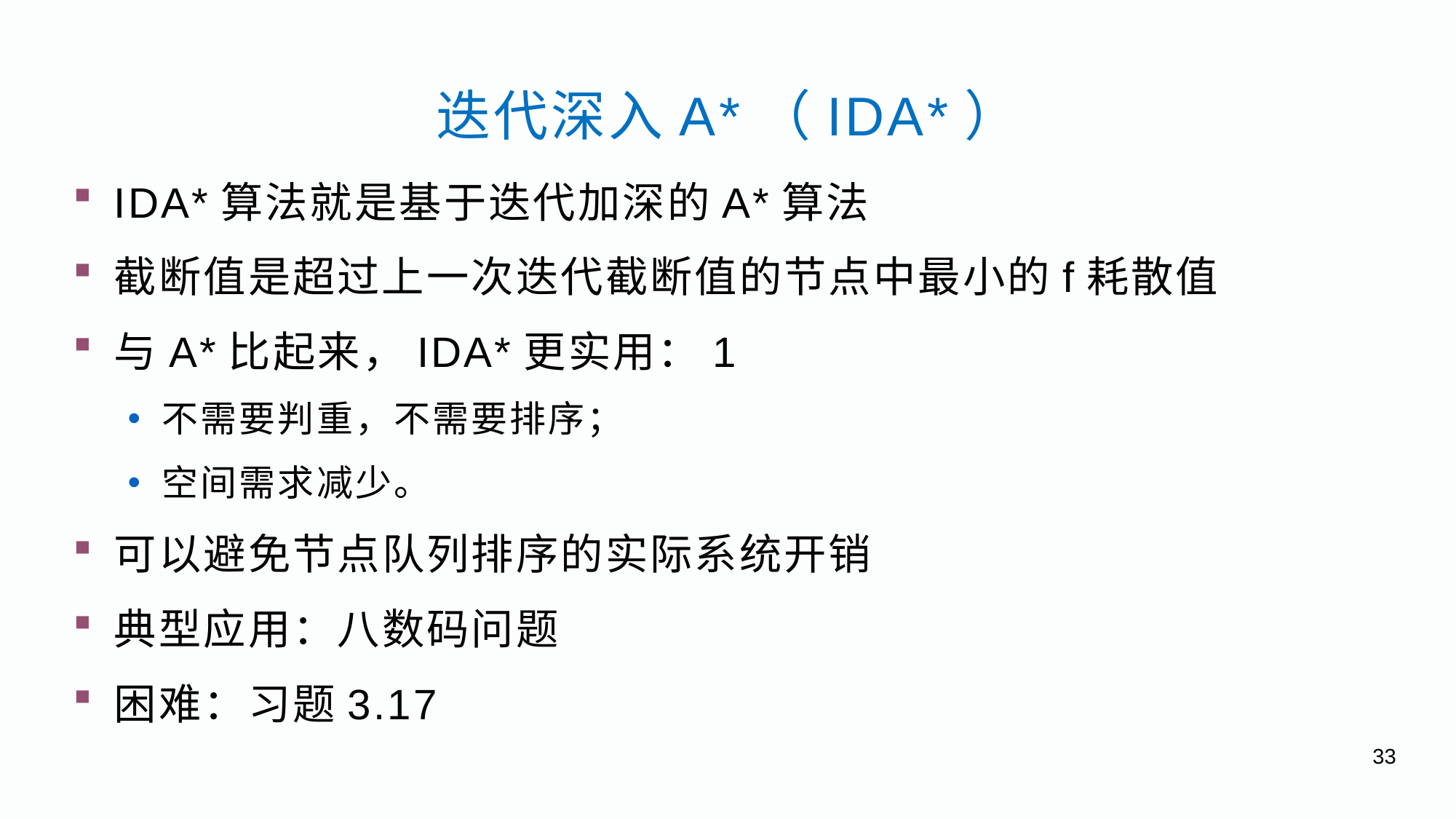

迭代深入A*（IDA*）
IDA*算法就是基于迭代加深的A*算法
截断值是超过上一次迭代截断值的节点中最小的f耗散值
与A*比起来，IDA*更实用：1
不需要判重，不需要排序；
空间需求减少。
可以避免节点队列排序的实际系统开销
典型应用：八数码问题
困难：习题3.17

33